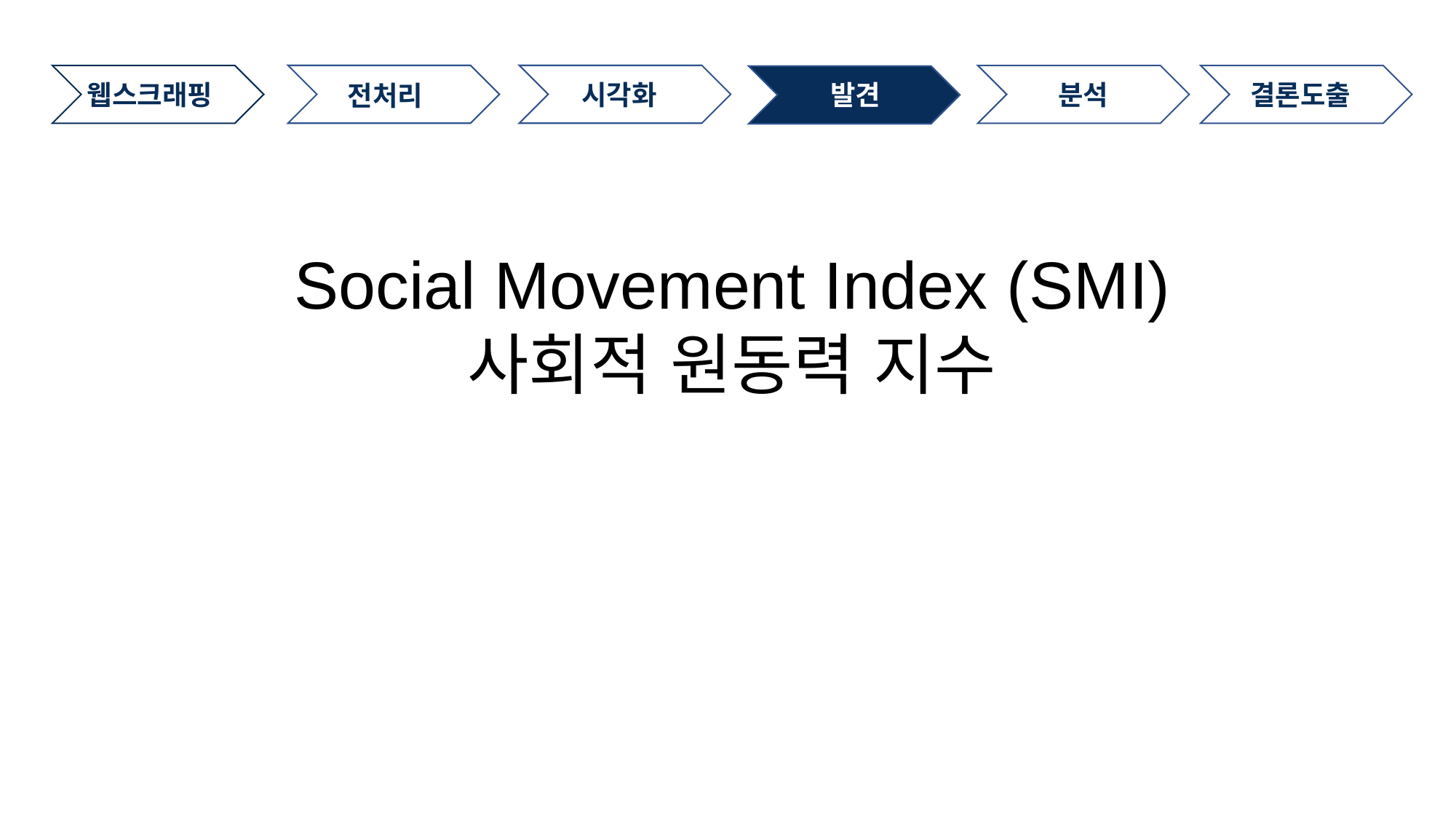

시각화
웹스크래핑
분석
결론도출
발견
전처리
Social Movement Index (SMI)
사회적 원동력 지수